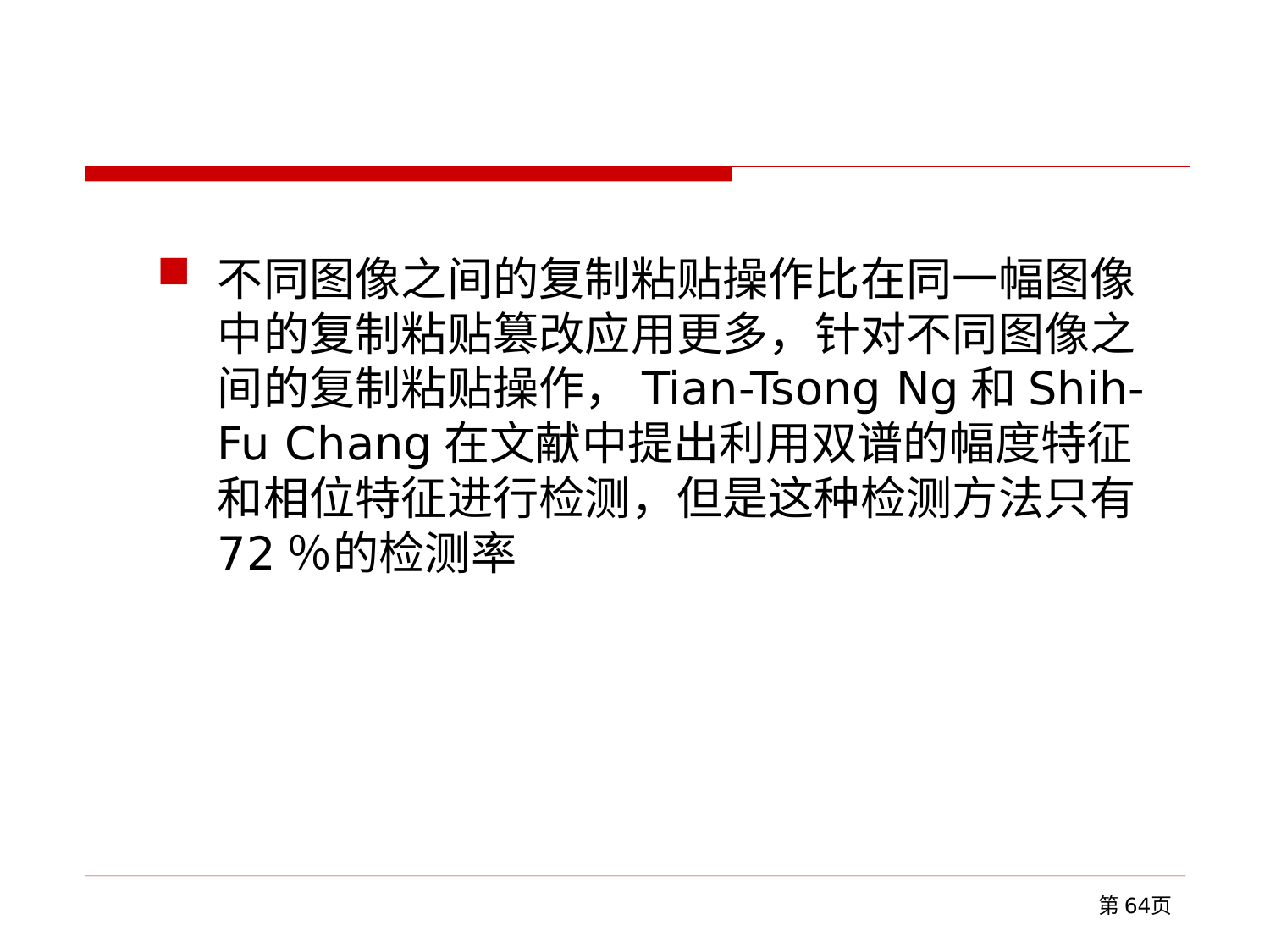

#
不同图像之间的复制粘贴操作比在同一幅图像中的复制粘贴篡改应用更多，针对不同图像之间的复制粘贴操作，Tian-Tsong Ng和Shih-Fu Chang在文献中提出利用双谱的幅度特征和相位特征进行检测，但是这种检测方法只有72％的检测率
64